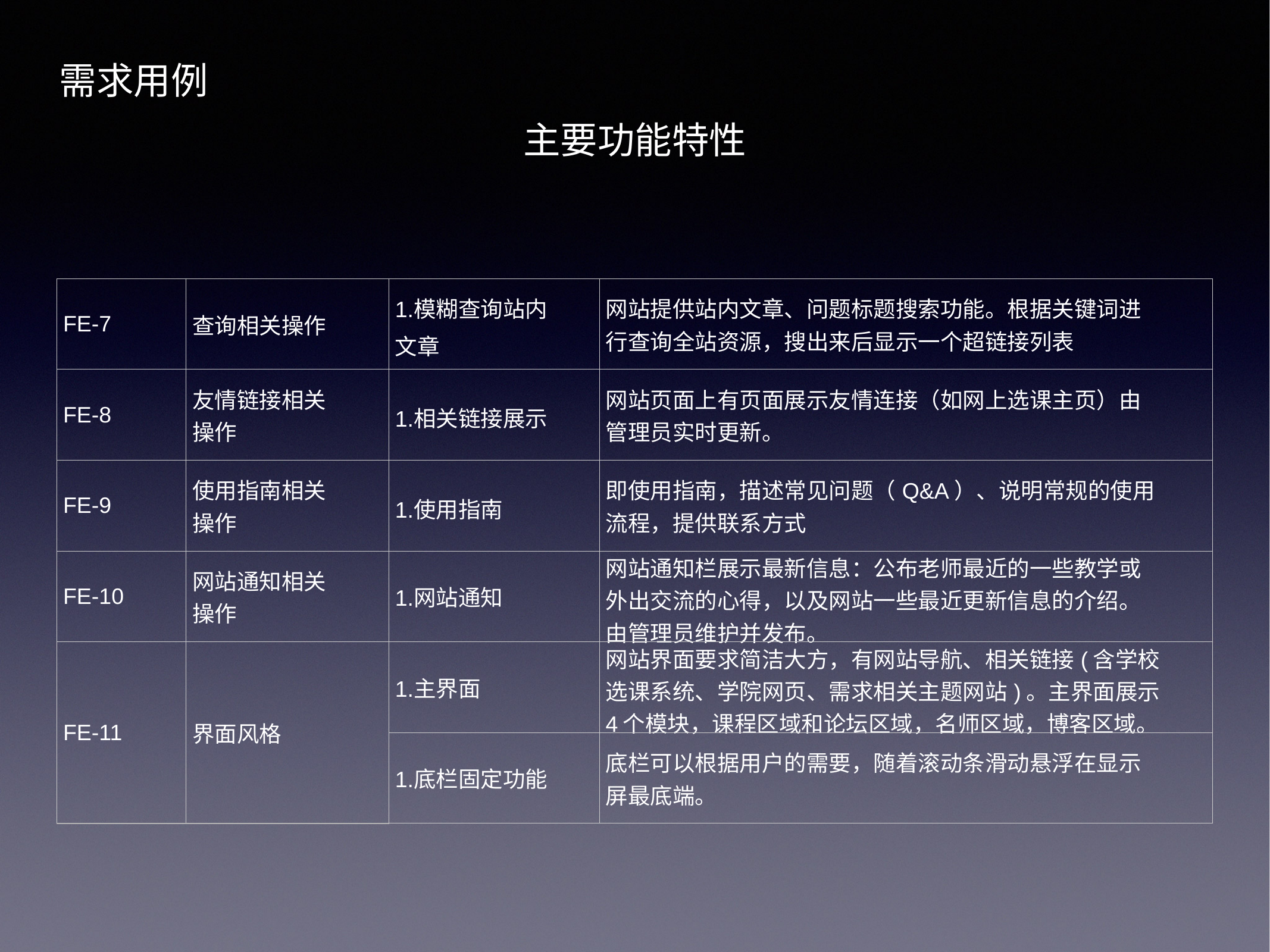

需求用例
主要功能特性
| FE-7 | 查询相关操作 | 模糊查询站内文章 | 网站提供站内文章、问题标题搜索功能。根据关键词进行查询全站资源，搜出来后显示一个超链接列表 |
| --- | --- | --- | --- |
| FE-8 | 友情链接相关操作 | 相关链接展示 | 网站页面上有页面展示友情连接（如网上选课主页）由管理员实时更新。 |
| FE-9 | 使用指南相关操作 | 使用指南 | 即使用指南，描述常见问题（Q&A）、说明常规的使用流程，提供联系方式 |
| FE-10 | 网站通知相关操作 | 网站通知 | 网站通知栏展示最新信息：公布老师最近的一些教学或外出交流的心得，以及网站一些最近更新信息的介绍。由管理员维护并发布。 |
| FE-11 | 界面风格 | 主界面 | 网站界面要求简洁大方，有网站导航、相关链接(含学校选课系统、学院网页、需求相关主题网站)。主界面展示4个模块，课程区域和论坛区域，名师区域，博客区域。 |
|  |  | 底栏固定功能 | 底栏可以根据用户的需要，随着滚动条滑动悬浮在显示屏最底端。 |